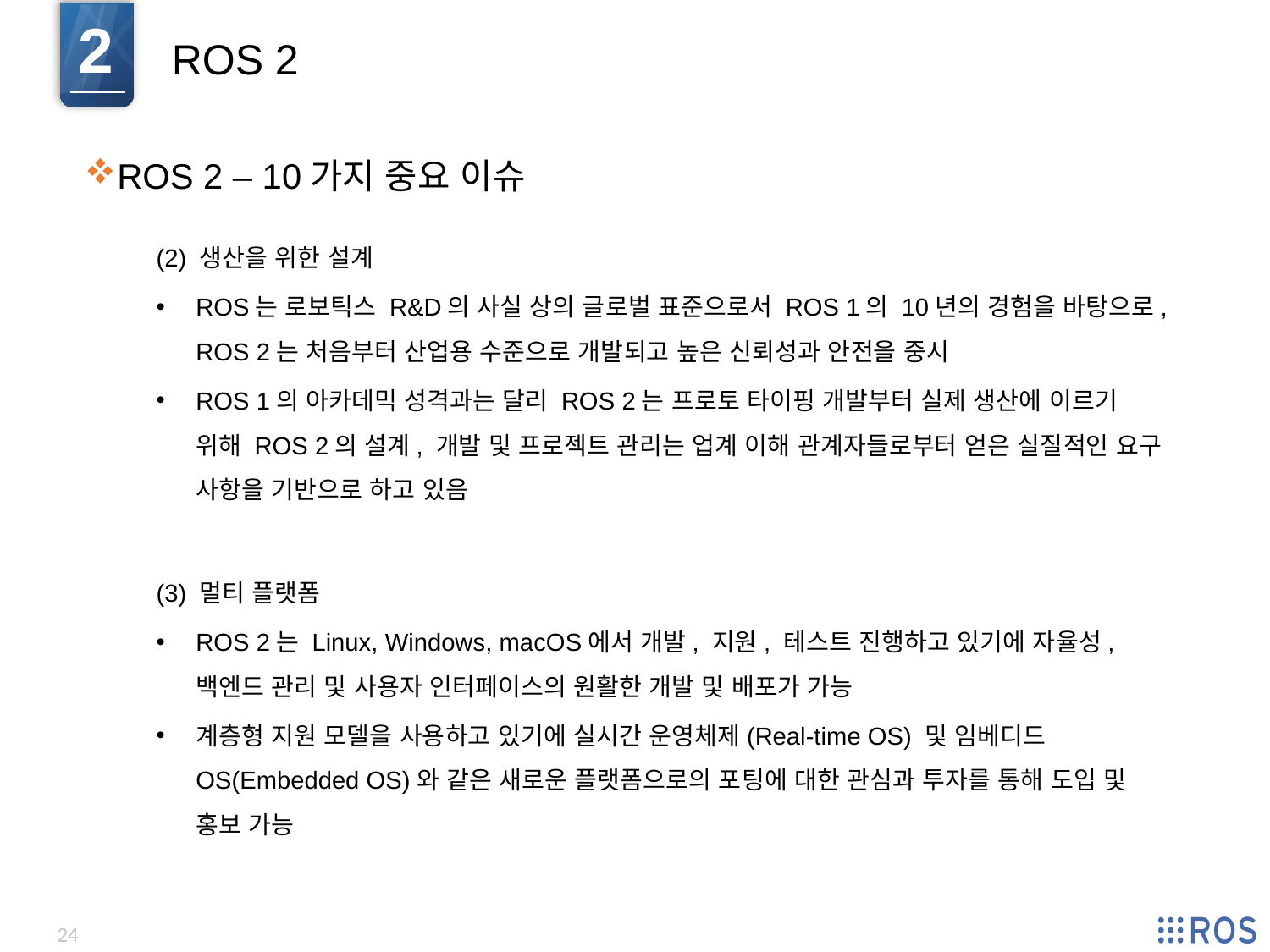

2
ROS 2
ROS 2 – 10가지 중요 이슈
(2) 생산을 위한 설계
ROS는 로보틱스 R&D의 사실 상의 글로벌 표준으로서 ROS 1의 10년의 경험을 바탕으로, ROS 2는 처음부터 산업용 수준으로 개발되고 높은 신뢰성과 안전을 중시
ROS 1의 아카데믹 성격과는 달리 ROS 2는 프로토 타이핑 개발부터 실제 생산에 이르기 위해 ROS 2의 설계, 개발 및 프로젝트 관리는 업계 이해 관계자들로부터 얻은 실질적인 요구 사항을 기반으로 하고 있음
(3) 멀티 플랫폼
ROS 2는 Linux, Windows, macOS에서 개발, 지원, 테스트 진행하고 있기에 자율성, 백엔드 관리 및 사용자 인터페이스의 원활한 개발 및 배포가 가능
계층형 지원 모델을 사용하고 있기에 실시간 운영체제(Real-time OS) 및 임베디드 OS(Embedded OS)와 같은 새로운 플랫폼으로의 포팅에 대한 관심과 투자를 통해 도입 및 홍보 가능
24